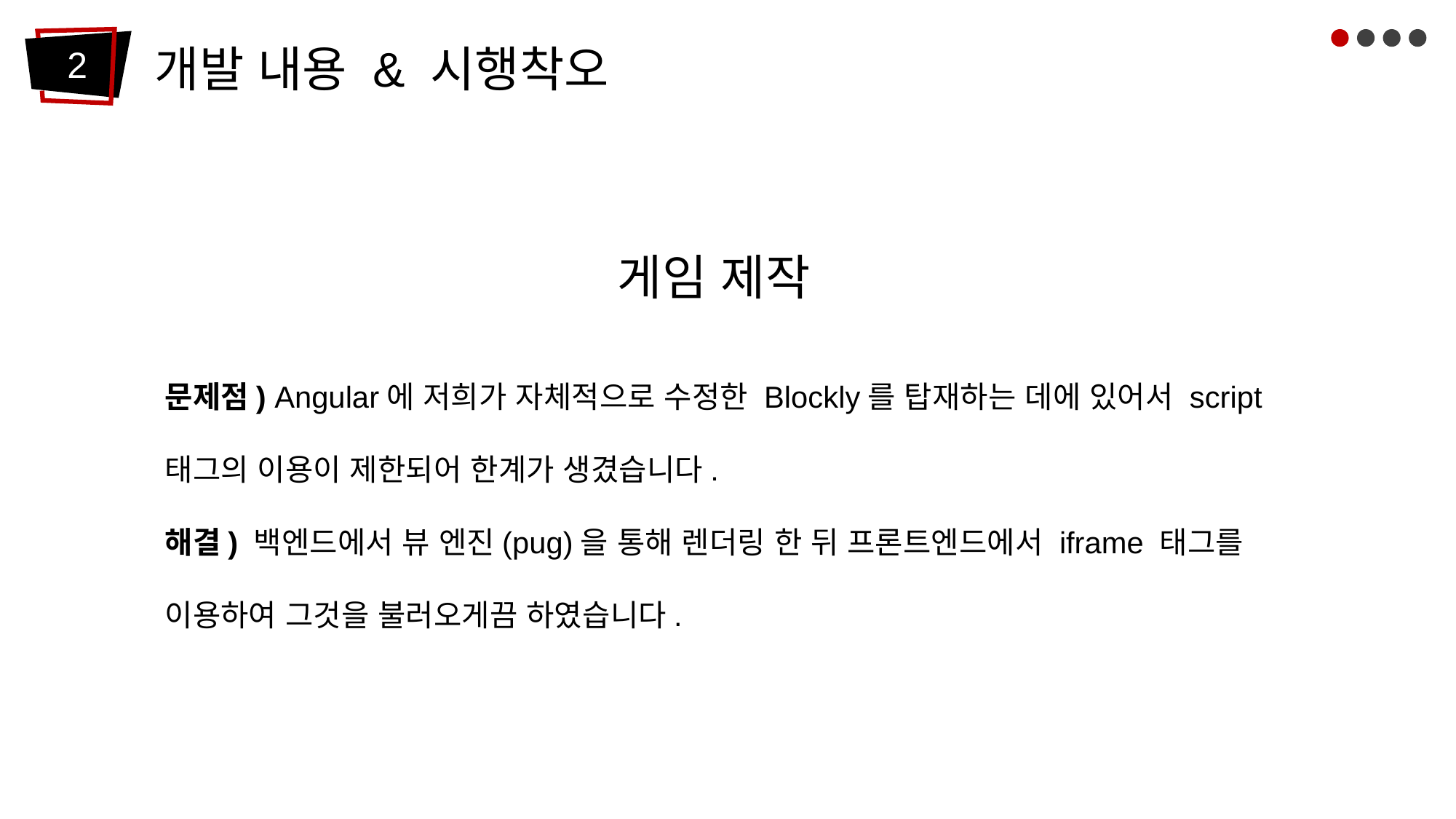

개발 내용 & 시행착오
2
  게임 제작

문제점) Angular에 저희가 자체적으로 수정한 Blockly를 탑재하는 데에 있어서 script 태그의 이용이 제한되어 한계가 생겼습니다.
해결) 백엔드에서 뷰 엔진(pug)을 통해 렌더링 한 뒤 프론트엔드에서 iframe 태그를 이용하여 그것을 불러오게끔 하였습니다.